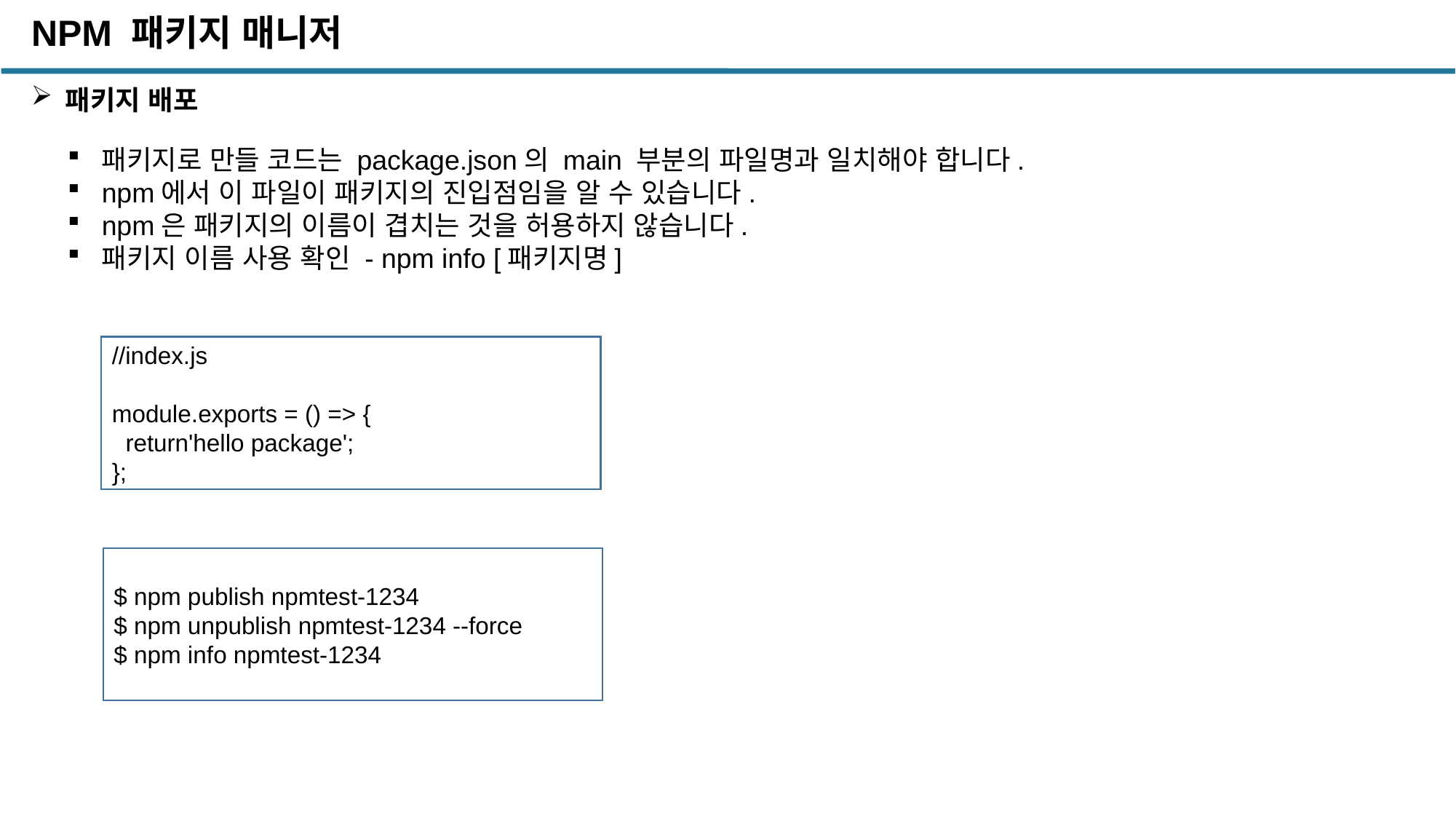

# NPM 패키지 매니저
패키지 배포
패키지로 만들 코드는 package.json의 main 부분의 파일명과 일치해야 합니다.
npm에서 이 파일이 패키지의 진입점임을 알 수 있습니다.
npm은 패키지의 이름이 겹치는 것을 허용하지 않습니다.
패키지 이름 사용 확인 - npm info [패키지명]
//index.js

module.exports = () => {
  return'hello package';
};
$ npm publish npmtest-1234
$ npm unpublish npmtest-1234 --force
$ npm info npmtest-1234